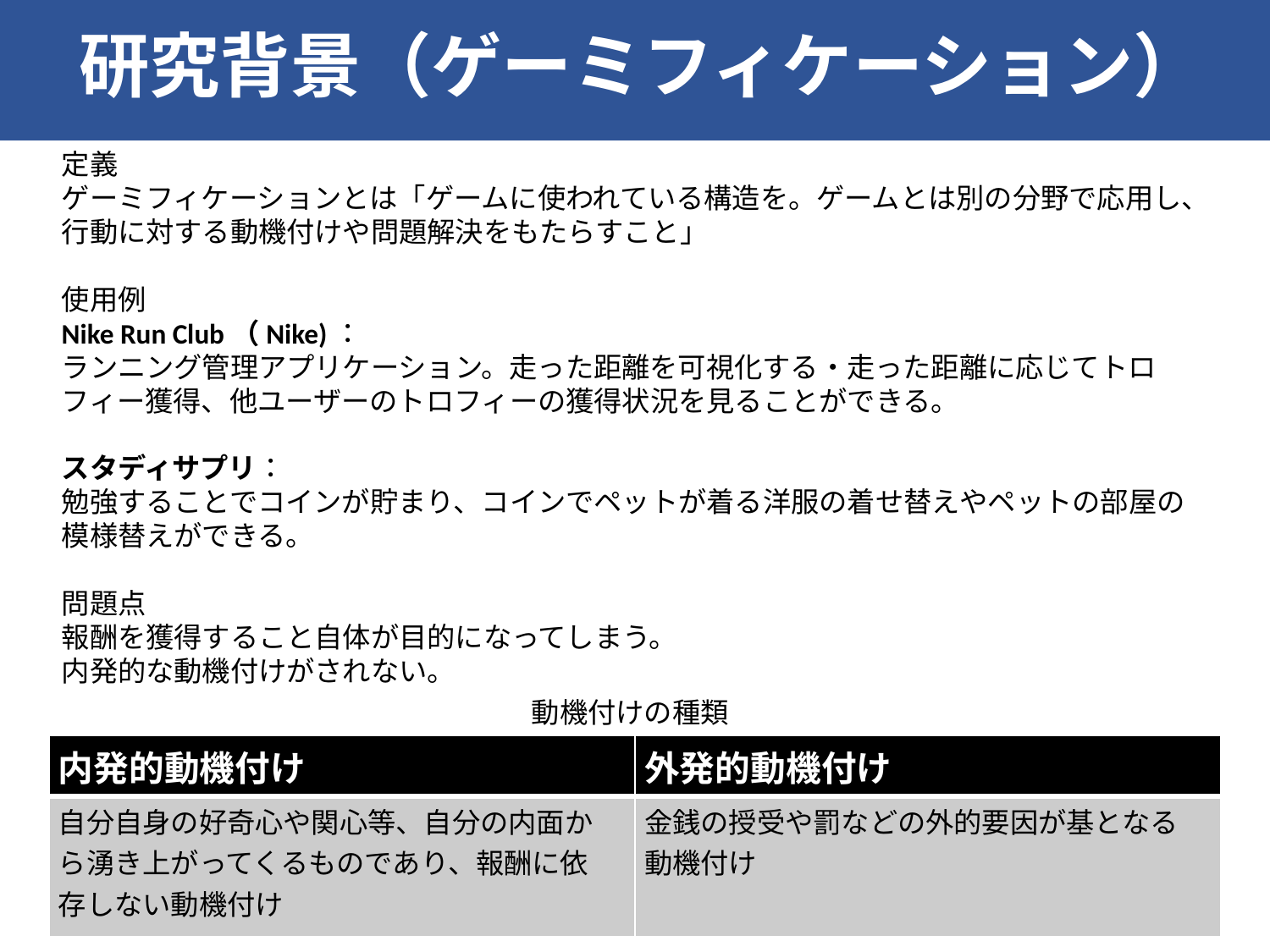

研究背景（ゲーミフィケーション）
定義
ゲーミフィケーションとは「ゲームに使われている構造を。ゲームとは別の分野で応用し、行動に対する動機付けや問題解決をもたらすこと」

使用例
Nike Run Club（Nike)：
ランニング管理アプリケーション。走った距離を可視化する・走った距離に応じてトロフィー獲得、他ユーザーのトロフィーの獲得状況を見ることができる。

スタディサプリ：
勉強することでコインが貯まり、コインでペットが着る洋服の着せ替えやペットの部屋の模様替えができる。

問題点
報酬を獲得すること自体が目的になってしまう。
内発的な動機付けがされない。

動機付けの種類
| 内発的動機付け | 外発的動機付け |
| --- | --- |
| 自分自身の好奇心や関心等、自分の内面か ら湧き上がってくるものであり、報酬に依 存しない動機付け | 金銭の授受や罰などの外的要因が基となる 動機付け |